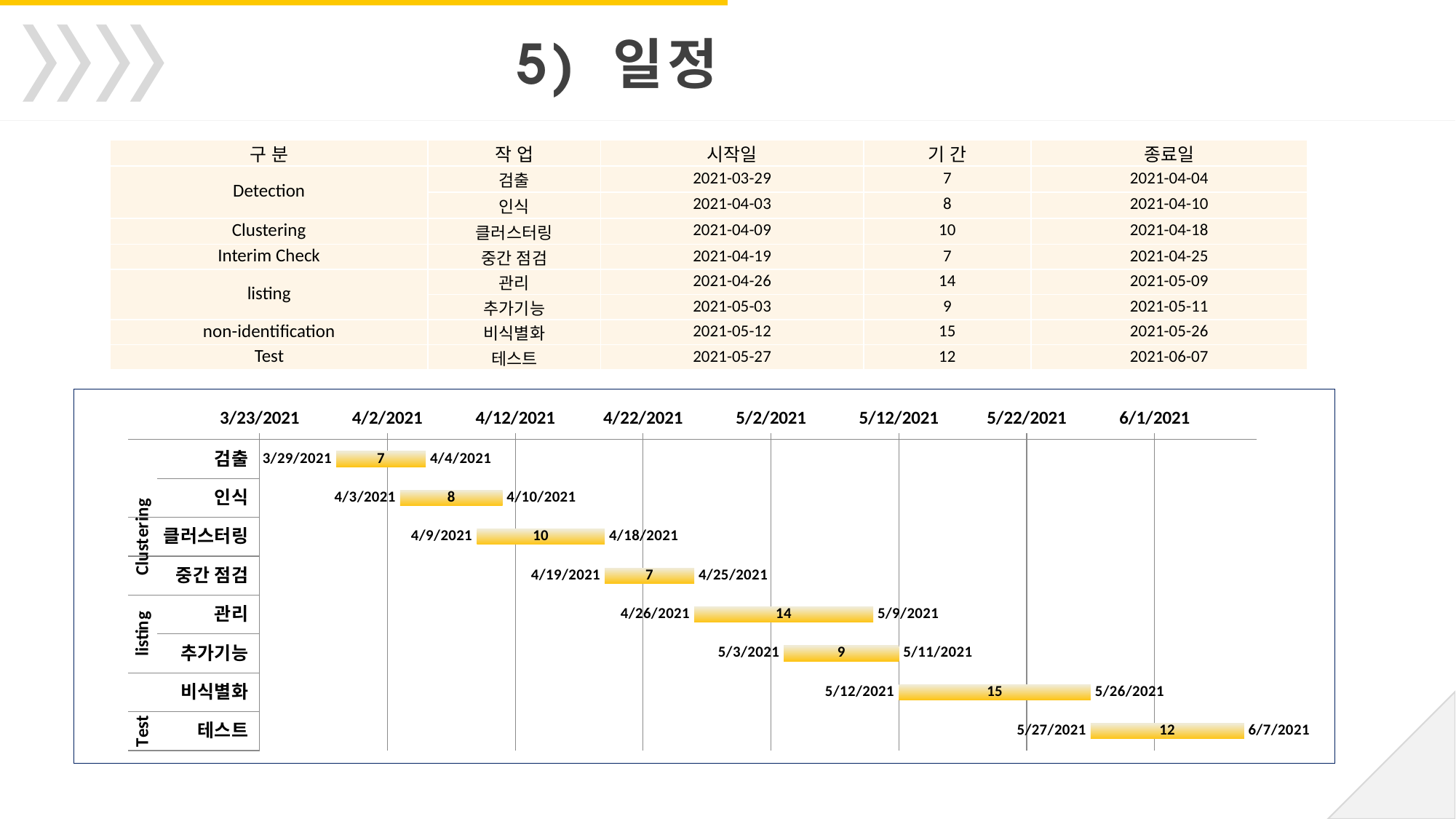

5) 일정

| 구 분 | 작 업 | 시작일 | 기 간 | 종료일 |
| --- | --- | --- | --- | --- |
| Detection | 검출 | 2021-03-29 | 7 | 2021-04-04 |
|  | 인식 | 2021-04-03 | 8 | 2021-04-10 |
| Clustering | 클러스터링 | 2021-04-09 | 10 | 2021-04-18 |
| Interim Check | 중간 점검 | 2021-04-19 | 7 | 2021-04-25 |
| listing | 관리 | 2021-04-26 | 14 | 2021-05-09 |
|  | 추가기능 | 2021-05-03 | 9 | 2021-05-11 |
| non-identification | 비식별화 | 2021-05-12 | 15 | 2021-05-26 |
| Test | 테스트 | 2021-05-27 | 12 | 2021-06-07 |

### Chart

| Category | 시작일 | 기 간 | 종료일 |
|---|---|---|---|
| 검출 | 44284.0 | 7.0 | 44290.0 |
| 인식 | 44289.0 | 8.0 | 44296.0 |
| 클러스터링 | 44295.0 | 10.0 | 44304.0 |
| 중간 점검 | 44305.0 | 7.0 | 44311.0 |
| 관리 | 44312.0 | 14.0 | 44325.0 |
| 추가기능 | 44319.0 | 9.0 | 44327.0 |
| 비식별화 | 44328.0 | 15.0 | 44342.0 |
| 테스트 | 44343.0 | 12.0 | 44354.0 |